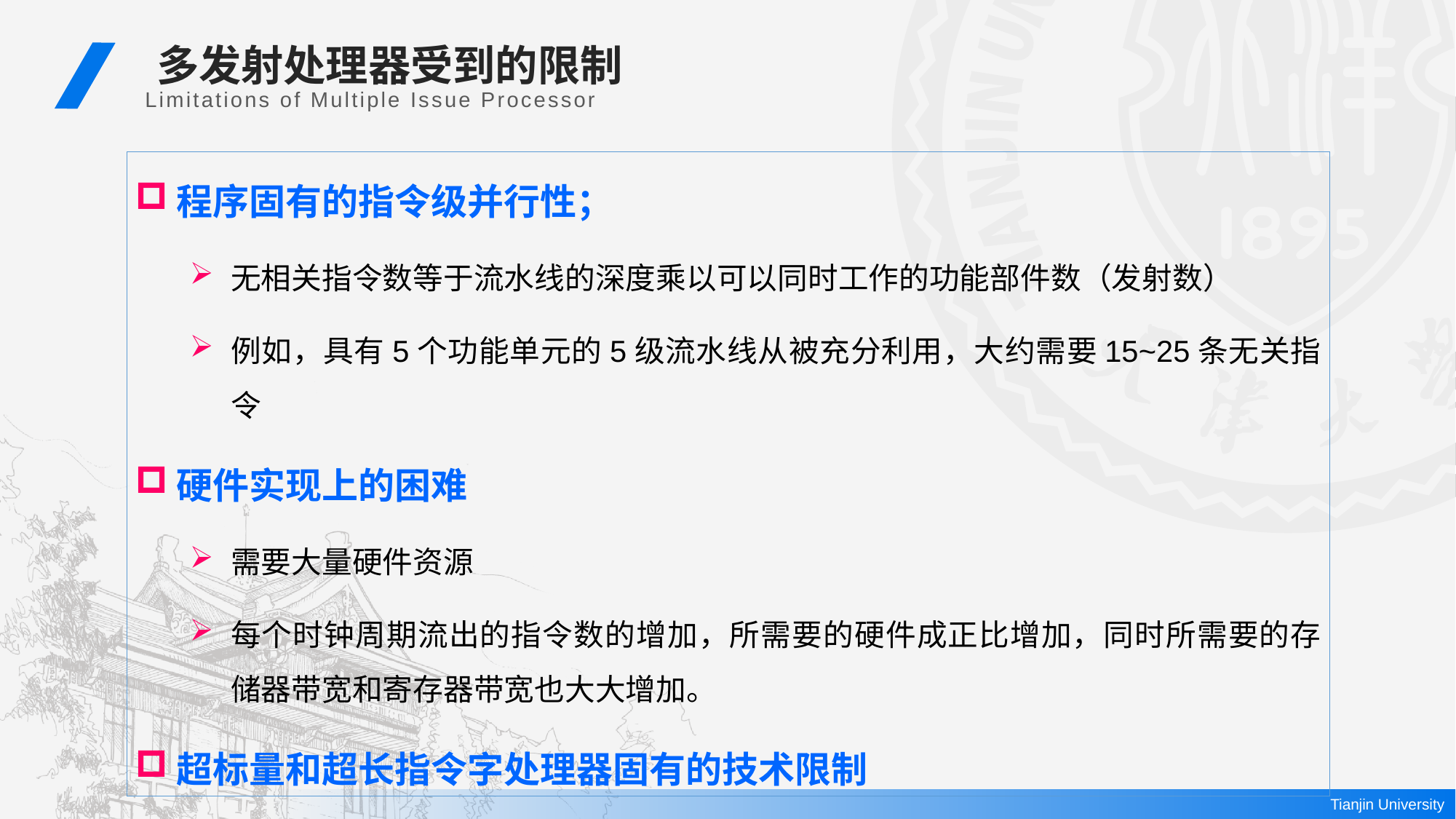

多发射处理器受到的限制
Limitations of Multiple Issue Processor
程序固有的指令级并行性；
无相关指令数等于流水线的深度乘以可以同时工作的功能部件数（发射数）
例如，具有5个功能单元的5级流水线从被充分利用，大约需要15~25条无关指令
硬件实现上的困难
需要大量硬件资源
每个时钟周期流出的指令数的增加，所需要的硬件成正比增加，同时所需要的存储器带宽和寄存器带宽也大大增加。
超标量和超长指令字处理器固有的技术限制